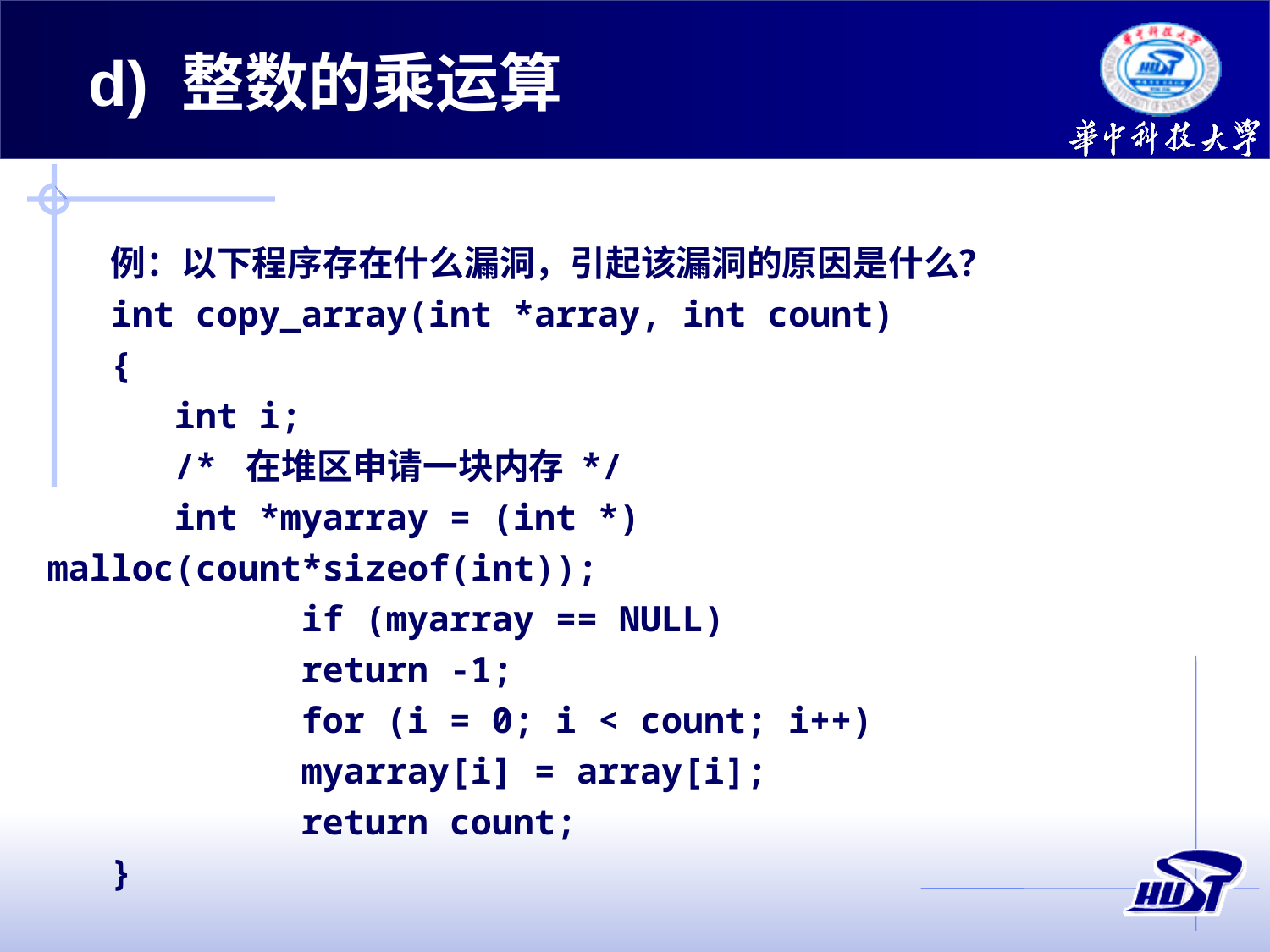

d) 整数的乘运算
例：以下程序存在什么漏洞，引起该漏洞的原因是什么？
int copy_array(int *array, int count)
{
  	int i;
 	/* 在堆区申请一块内存 */
  	int *myarray = (int *) malloc(count*sizeof(int));
   	if (myarray == NULL)
       	return -1;
  		for (i = 0; i < count; i++)
       	myarray[i] = array[i];
   	return count;
}